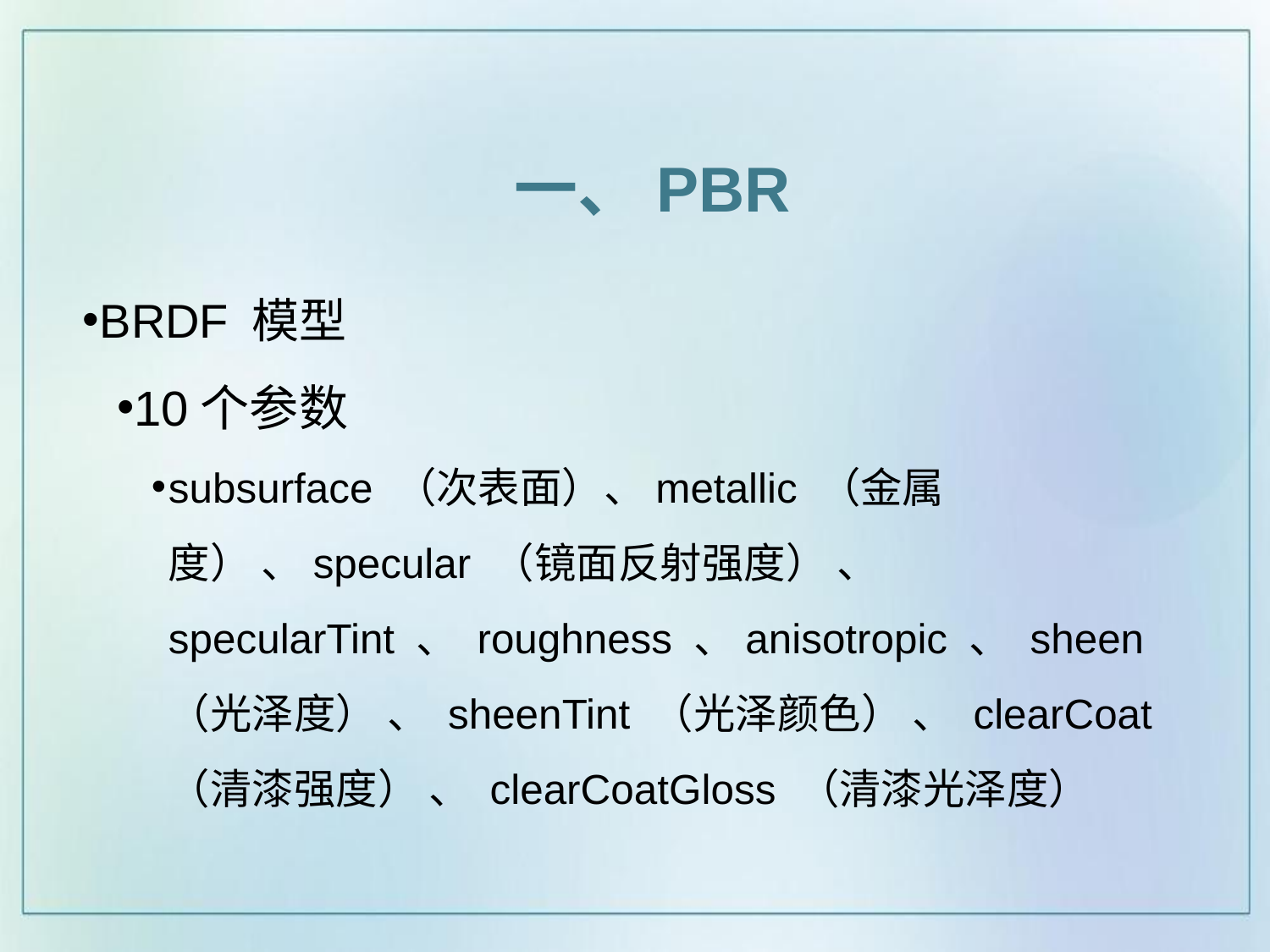

一、PBR
BRDF 模型
10个参数
subsurface （次表面）、metallic （金属度） 、specular （镜面反射强度） 、 specularTint 、 roughness 、anisotropic 、 sheen （光泽度） 、 sheenTint （光泽颜色） 、 clearCoat （清漆强度） 、 clearCoatGloss （清漆光泽度）